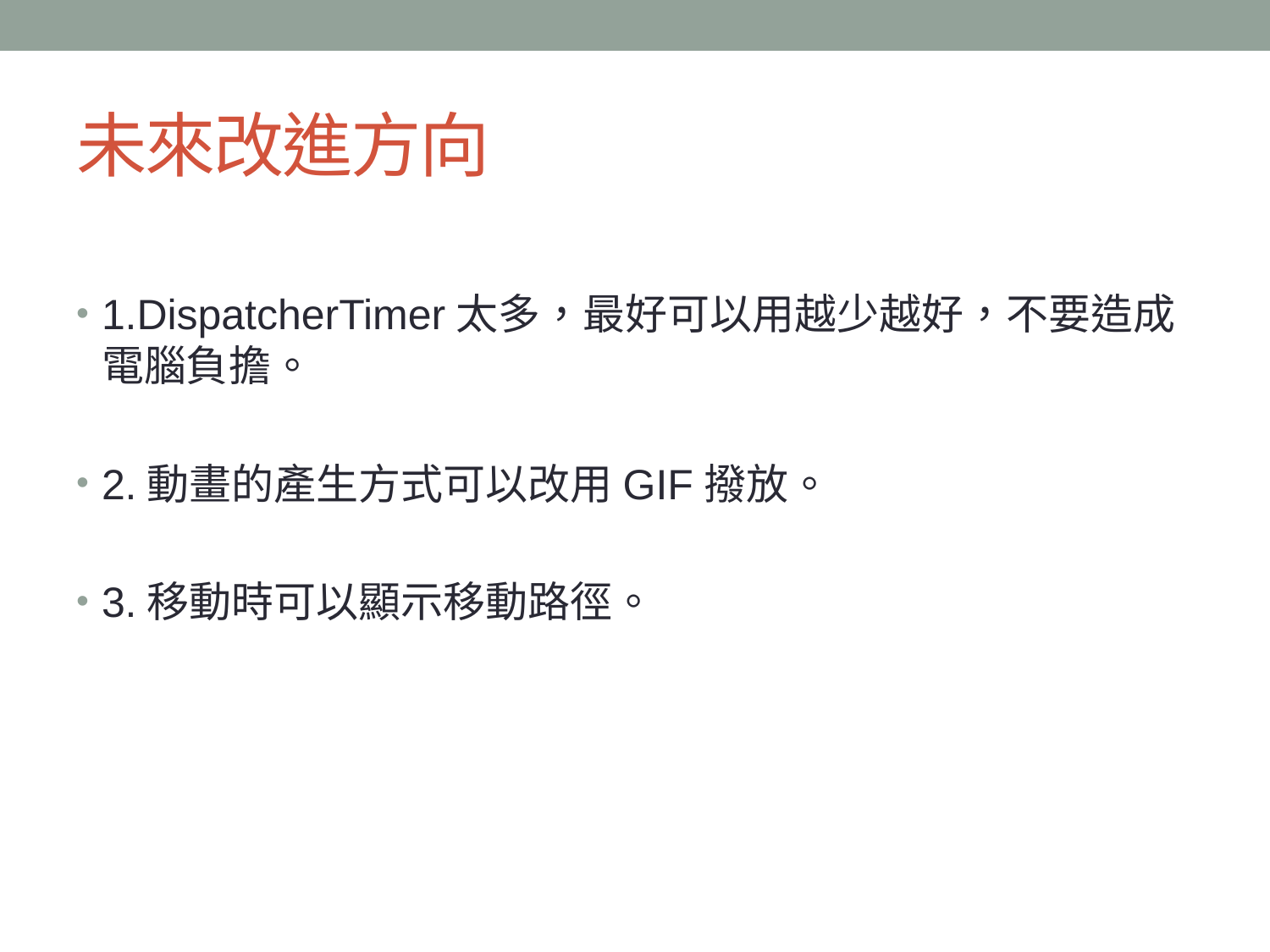

# 未來改進方向

1.DispatcherTimer太多，最好可以用越少越好，不要造成電腦負擔。

2.動畫的產生方式可以改用GIF撥放。

3.移動時可以顯示移動路徑。